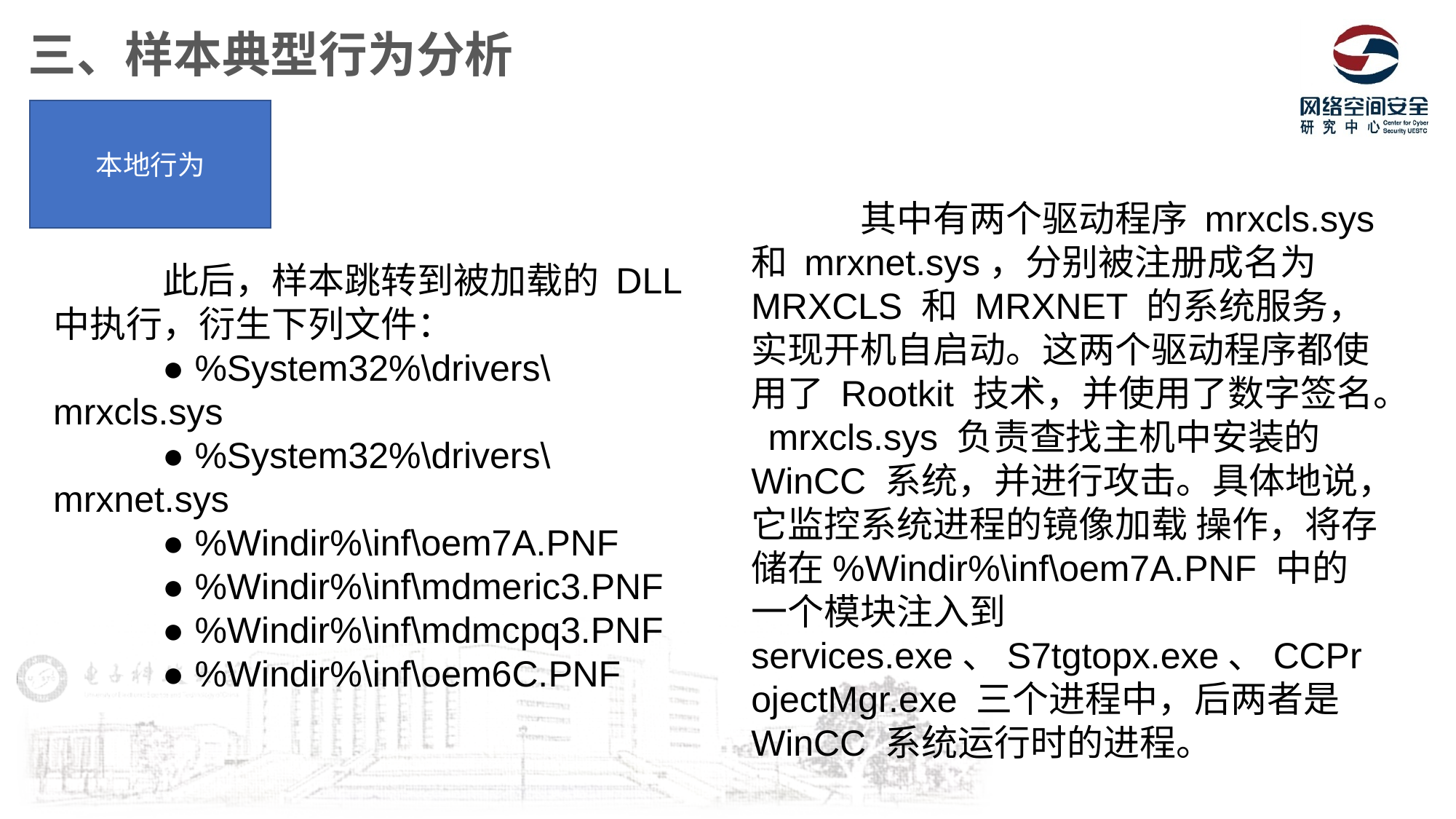

三、样本典型行为分析
本地行为
	其中有两个驱动程序 mrxcls.sys 和 mrxnet.sys，分别被注册成名为 MRXCLS 和 MRXNET 的系统服务， 实现开机自启动。这两个驱动程序都使用了 Rootkit 技术，并使用了数字签名。 mrxcls.sys 负责查找主机中安装的 WinCC 系统，并进行攻击。具体地说，它监控系统进程的镜像加载 操作，将存储在%Windir%\inf\oem7A.PNF 中的一个模块注入到 services.exe、S7tgtopx.exe、CCProjectMgr.exe 三个进程中，后两者是 WinCC 系统运行时的进程。
	此后，样本跳转到被加载的 DLL 中执行，衍生下列文件：
	● %System32%\drivers\mrxcls.sys
	● %System32%\drivers\mrxnet.sys
	● %Windir%\inf\oem7A.PNF
	● %Windir%\inf\mdmeric3.PNF
	● %Windir%\inf\mdmcpq3.PNF
	● %Windir%\inf\oem6C.PNF